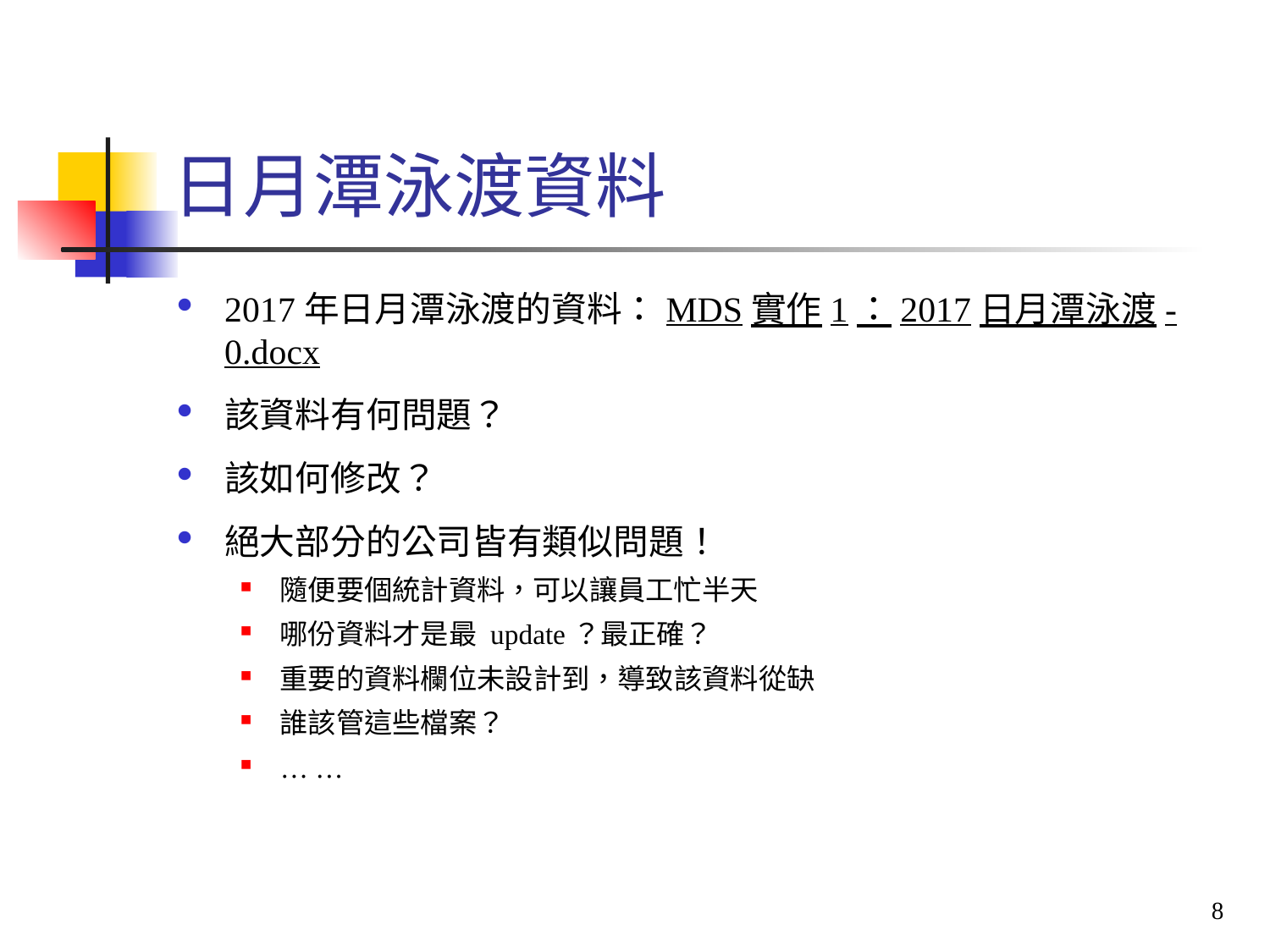

# 日月潭泳渡資料
2017年日月潭泳渡的資料：MDS實作1：2017日月潭泳渡-0.docx
該資料有何問題？
該如何修改？
絕大部分的公司皆有類似問題！
隨便要個統計資料，可以讓員工忙半天
哪份資料才是最 update？最正確？
重要的資料欄位未設計到，導致該資料從缺
誰該管這些檔案？
… …